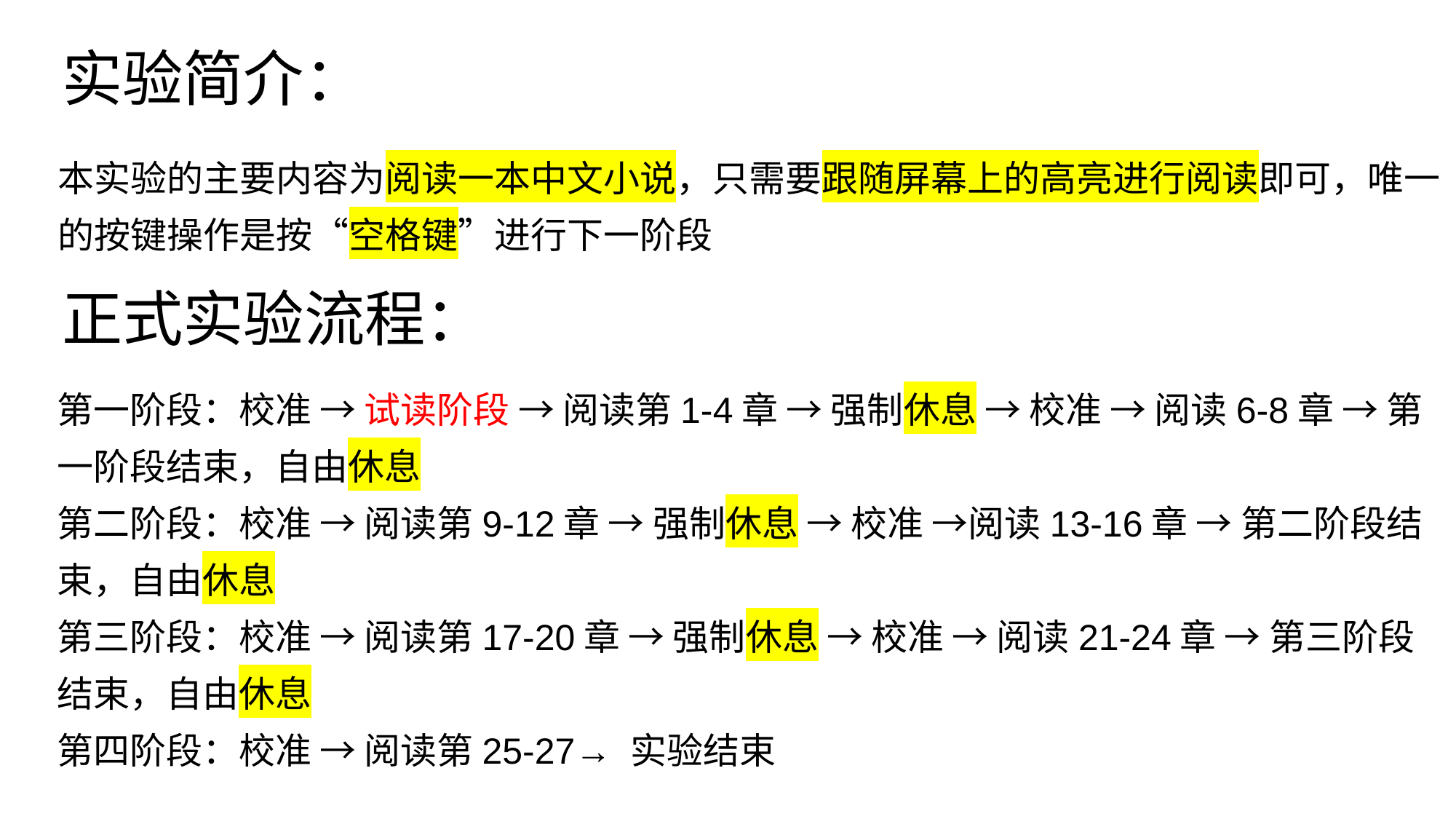

实验简介：
本实验的主要内容为阅读一本中文小说，只需要跟随屏幕上的高亮进行阅读即可，唯一的按键操作是按“空格键”进行下一阶段
正式实验流程：
第一阶段：校准 → 试读阶段 → 阅读第1-4章 → 强制休息 → 校准 → 阅读6-8章 → 第一阶段结束，自由休息
第二阶段：校准 → 阅读第9-12章 → 强制休息 → 校准 →阅读13-16章 → 第二阶段结束，自由休息
第三阶段：校准 → 阅读第17-20章 → 强制休息 → 校准 → 阅读21-24章 → 第三阶段结束，自由休息
第四阶段：校准 → 阅读第25-27→ 实验结束